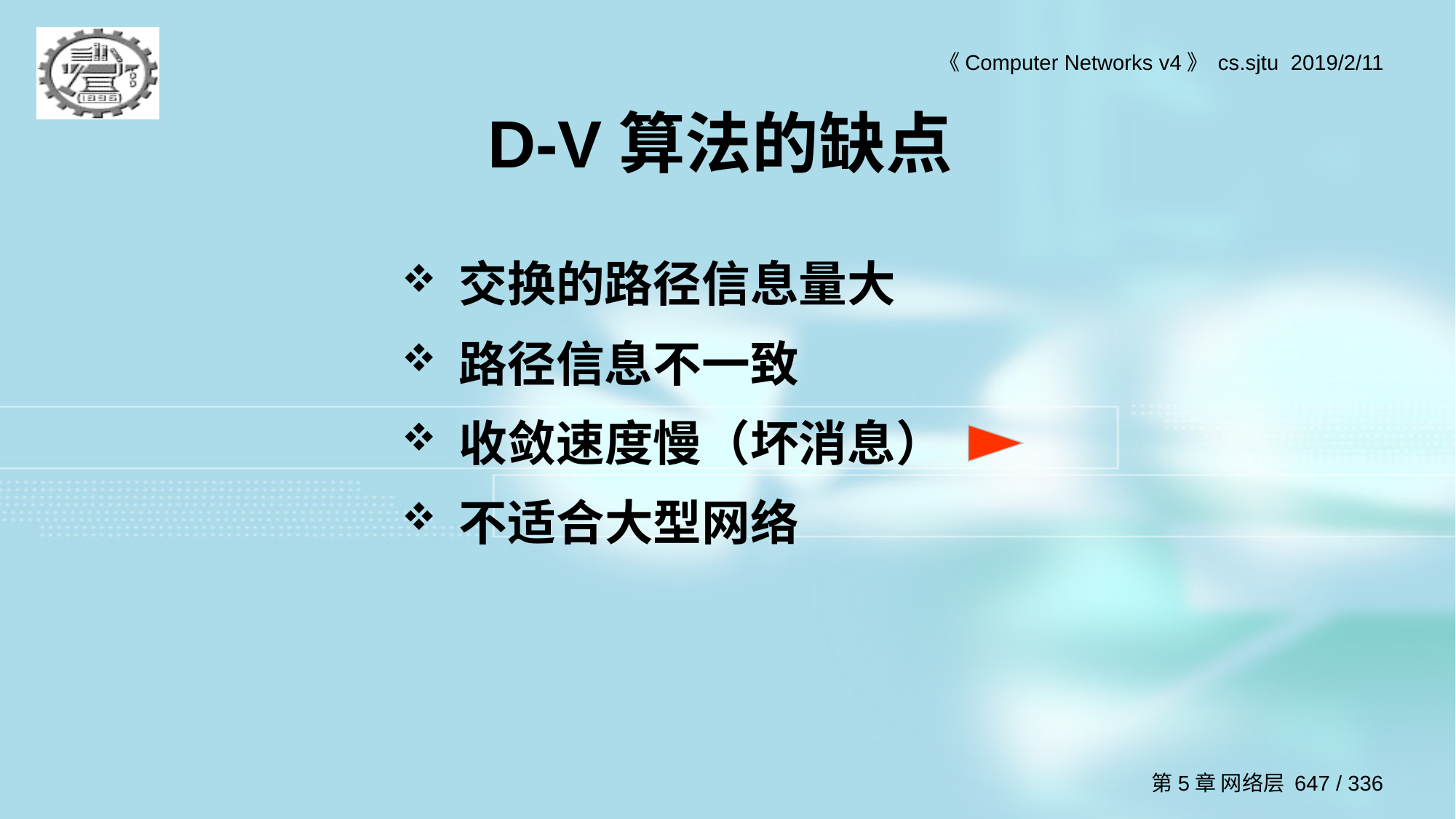

# D-V算法的缺点
交换的路径信息量大
路径信息不一致
收敛速度慢（坏消息）
不适合大型网络